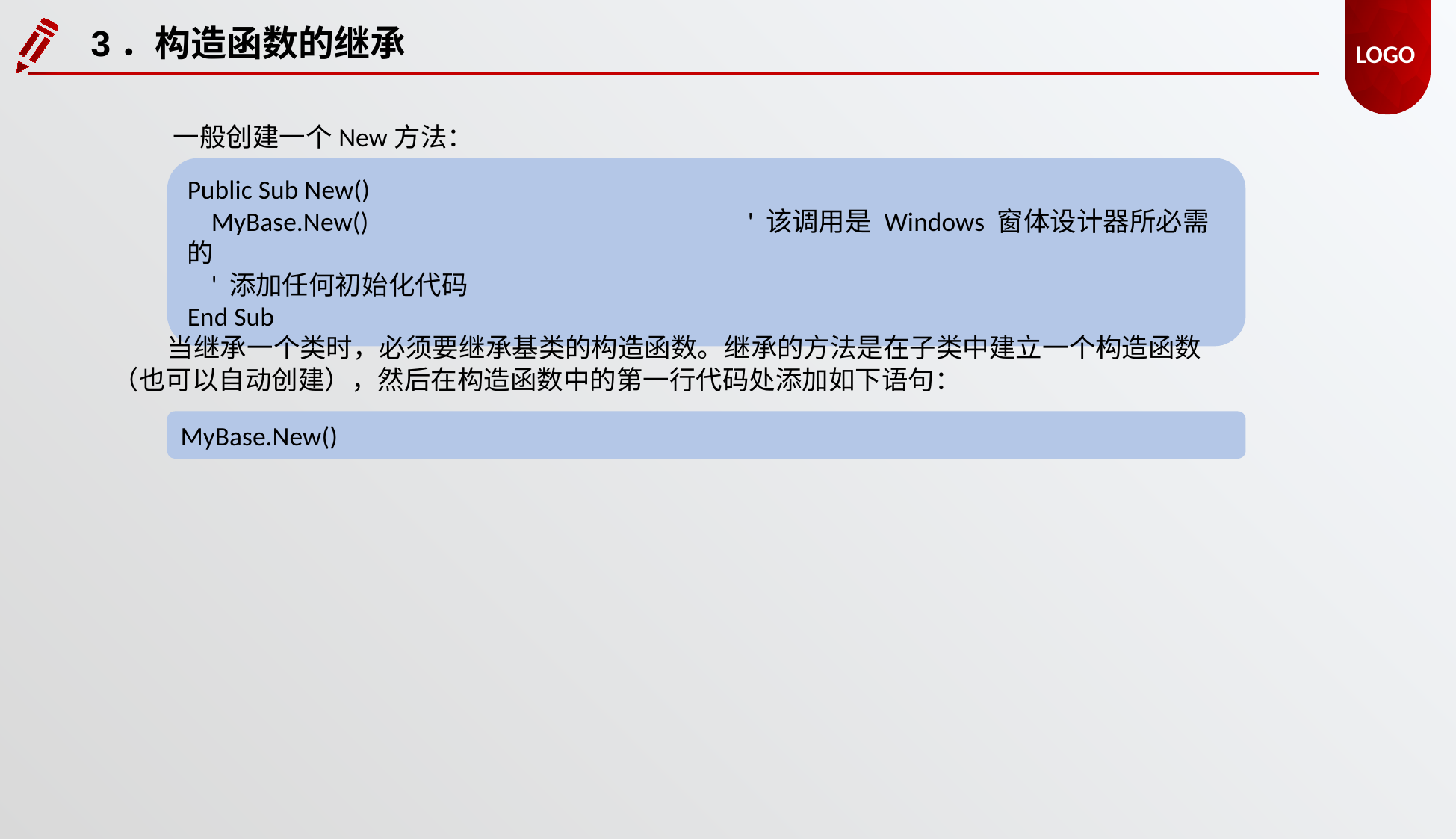

3．构造函数的继承
一般创建一个New方法：
Public Sub New()
    MyBase.New()				' 该调用是 Windows 窗体设计器所必需的
    ' 添加任何初始化代码
End Sub
当继承一个类时，必须要继承基类的构造函数。继承的方法是在子类中建立一个构造函数（也可以自动创建），然后在构造函数中的第一行代码处添加如下语句：
MyBase.New()